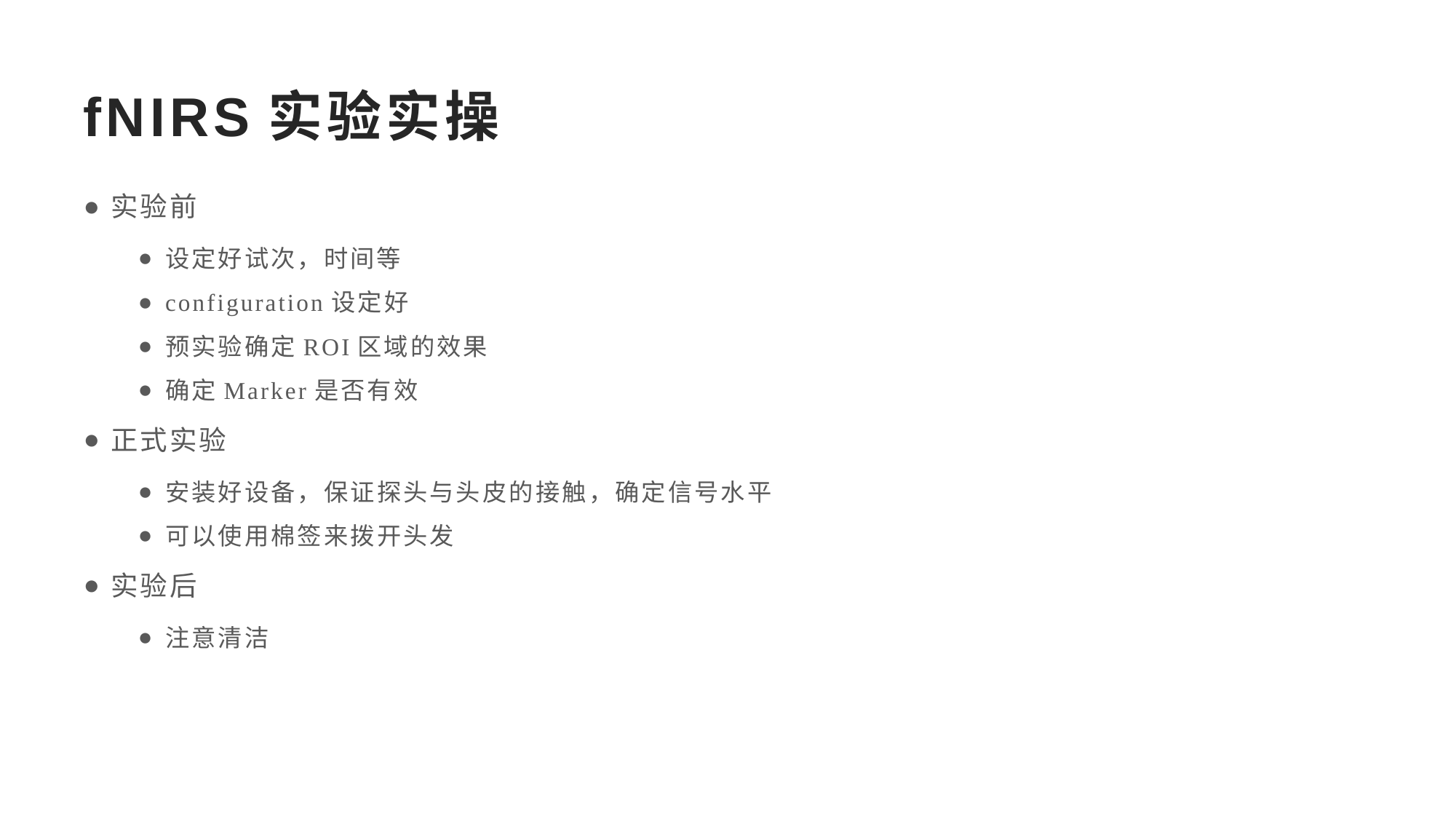

# fNIRS实验实操

实验前
设定好试次，时间等
configuration设定好
预实验确定ROI区域的效果
确定Marker是否有效
正式实验
安装好设备，保证探头与头皮的接触，确定信号水平
可以使用棉签来拨开头发
实验后
注意清洁